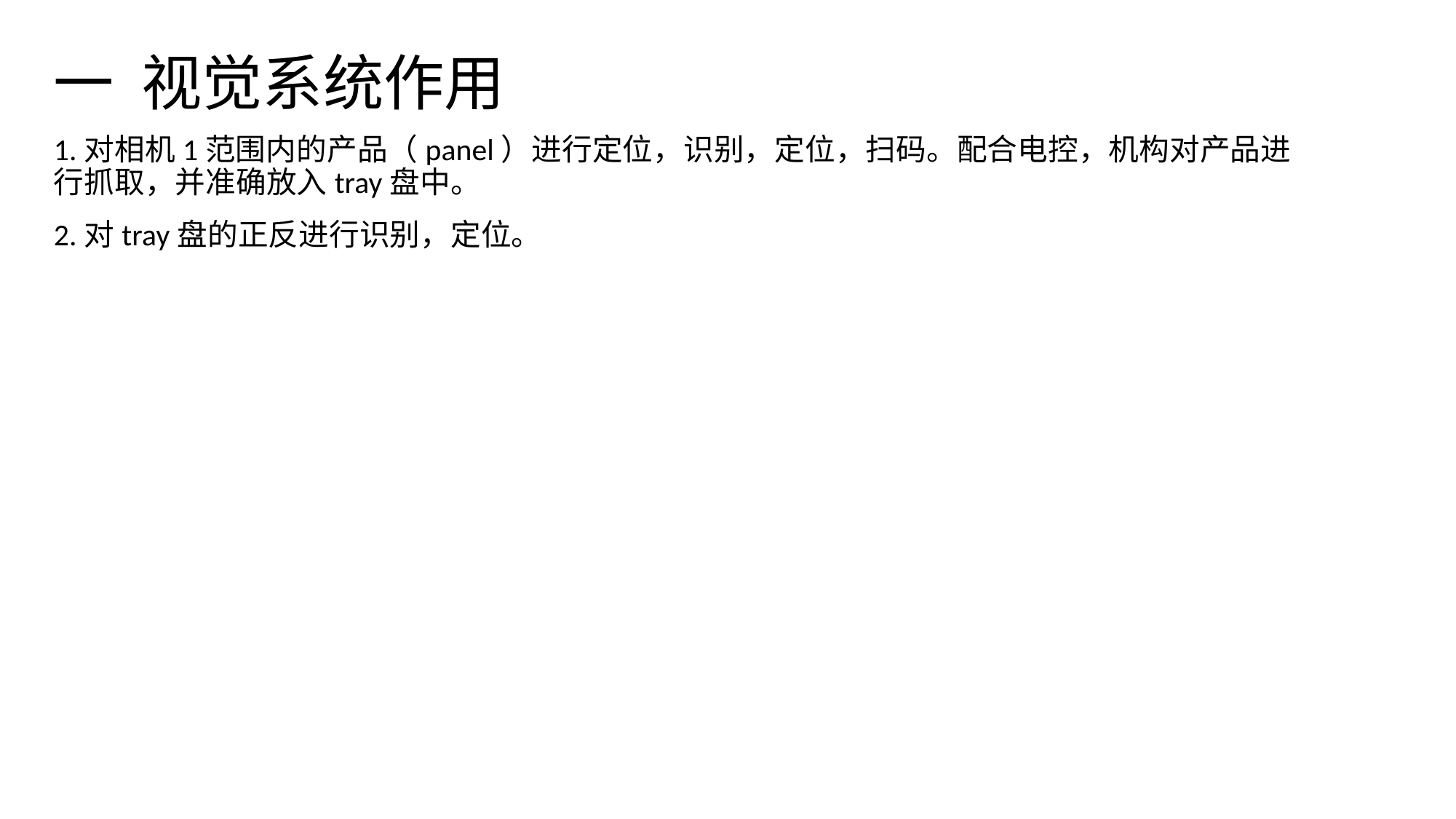

# 一  视觉系统作用
1.对相机1范围内的产品（panel）进行定位，识别，定位，扫码。配合电控，机构对产品进行抓取，并准确放入tray盘中。
2.对tray盘的正反进行识别，定位。